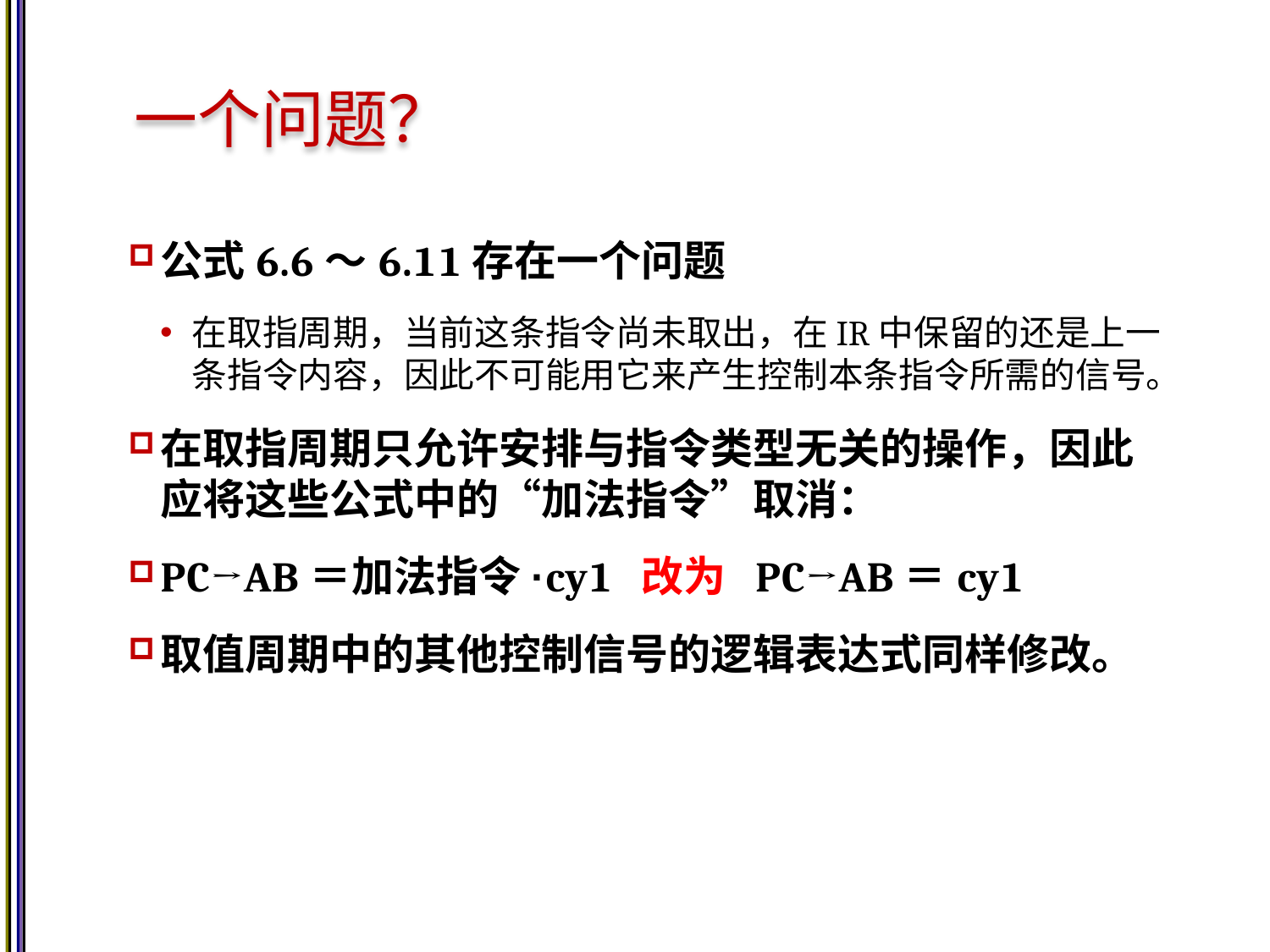

# 一个问题？
公式6.6～6.11存在一个问题
在取指周期，当前这条指令尚未取出，在IR中保留的还是上一条指令内容，因此不可能用它来产生控制本条指令所需的信号。
在取指周期只允许安排与指令类型无关的操作，因此应将这些公式中的“加法指令”取消：
PC→AB＝加法指令·cy1  改为  PC→AB＝cy1
取值周期中的其他控制信号的逻辑表达式同样修改。

114